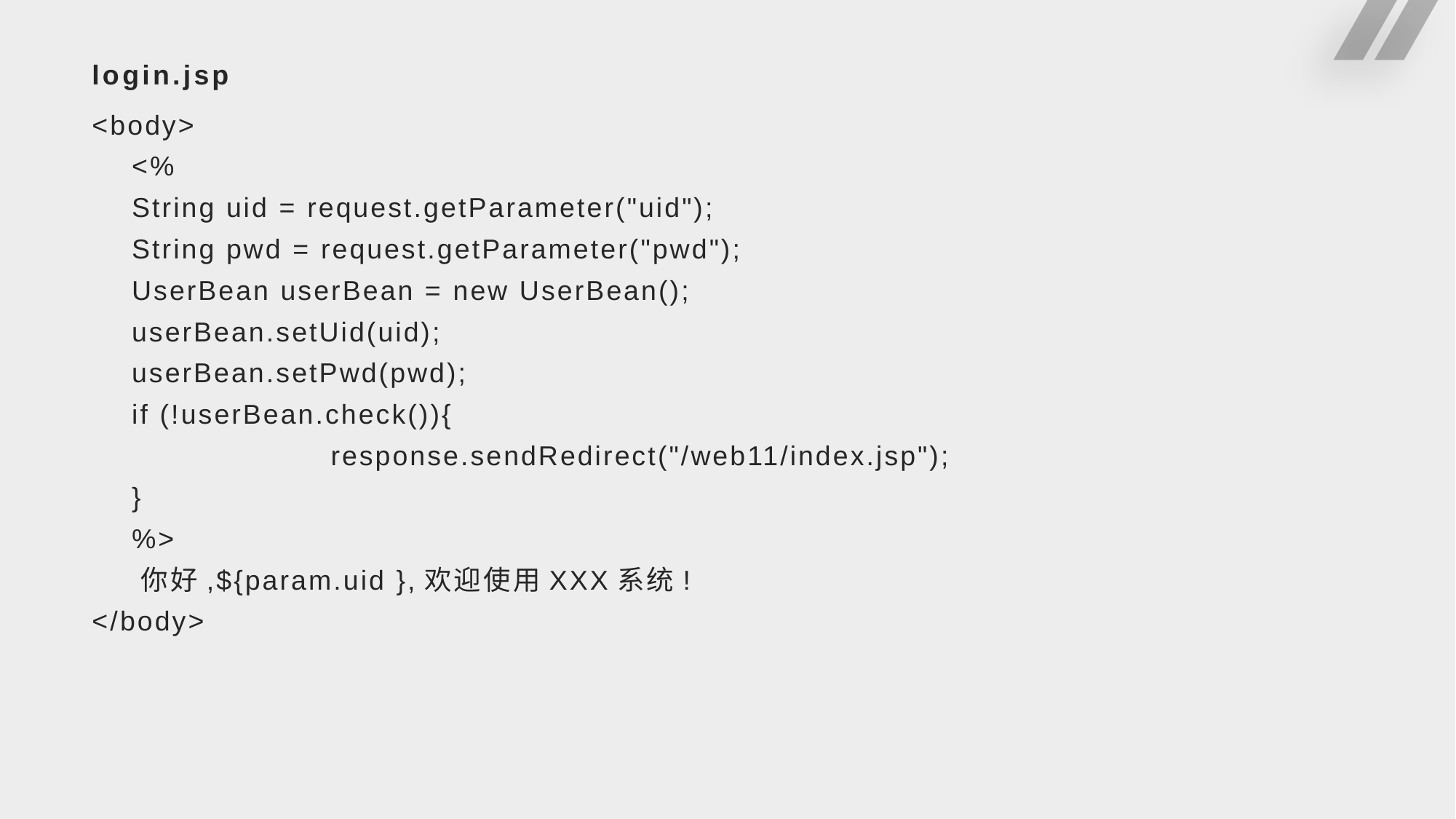

# login.jsp
<body>
    <%
    String uid = request.getParameter("uid");
    String pwd = request.getParameter("pwd");
    UserBean userBean = new UserBean();
    userBean.setUid(uid);
    userBean.setPwd(pwd);
    if (!userBean.check()){
    		response.sendRedirect("/web11/index.jsp");
    }
    %>
     你好,${param.uid },欢迎使用XXX系统!
</body>